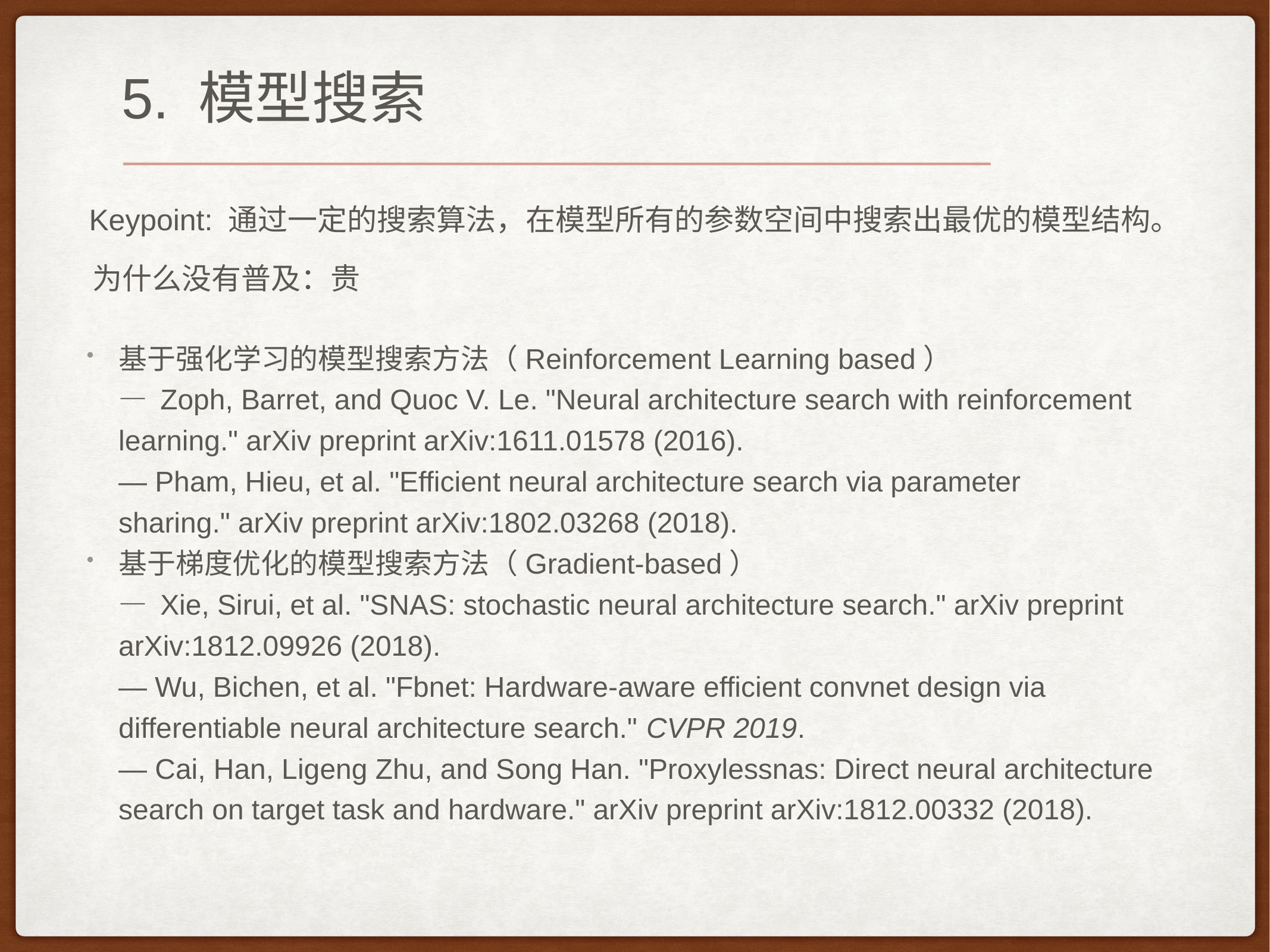

5. 模型搜索

Keypoint: 通过一定的搜索算法，在模型所有的参数空间中搜索出最优的模型结构。
为什么没有普及：贵
基于强化学习的模型搜索方法（Reinforcement Learning based）
— Zoph, Barret, and Quoc V. Le. "Neural architecture search with reinforcement learning." arXiv preprint arXiv:1611.01578 (2016).
— Pham, Hieu, et al. "Efficient neural architecture search via parameter sharing." arXiv preprint arXiv:1802.03268 (2018).
基于梯度优化的模型搜索方法（Gradient-based）
— Xie, Sirui, et al. "SNAS: stochastic neural architecture search." arXiv preprint arXiv:1812.09926 (2018).
— Wu, Bichen, et al. "Fbnet: Hardware-aware efficient convnet design via differentiable neural architecture search." CVPR 2019.
— Cai, Han, Ligeng Zhu, and Song Han. "Proxylessnas: Direct neural architecture search on target task and hardware." arXiv preprint arXiv:1812.00332 (2018).